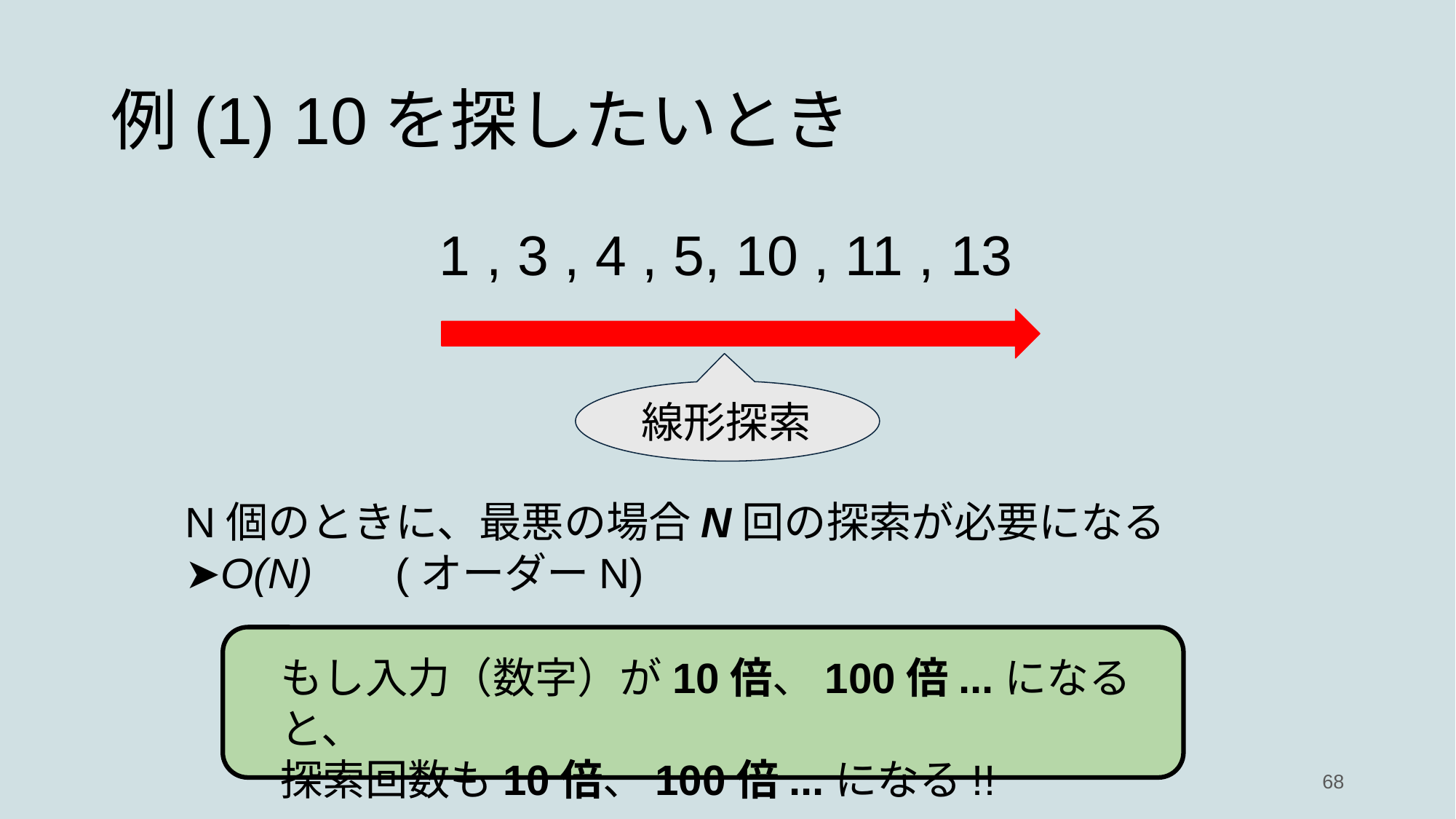

例(1) 10を探したいとき
1 , 3 , 4 , 5, 10 , 11 , 13

線形探索
N個のときに、最悪の場合N回の探索が必要になる
➤O(N)       (オーダーN)

もし入力（数字）が10倍、100倍...になると、
探索回数も10倍、100倍...になる!!
68